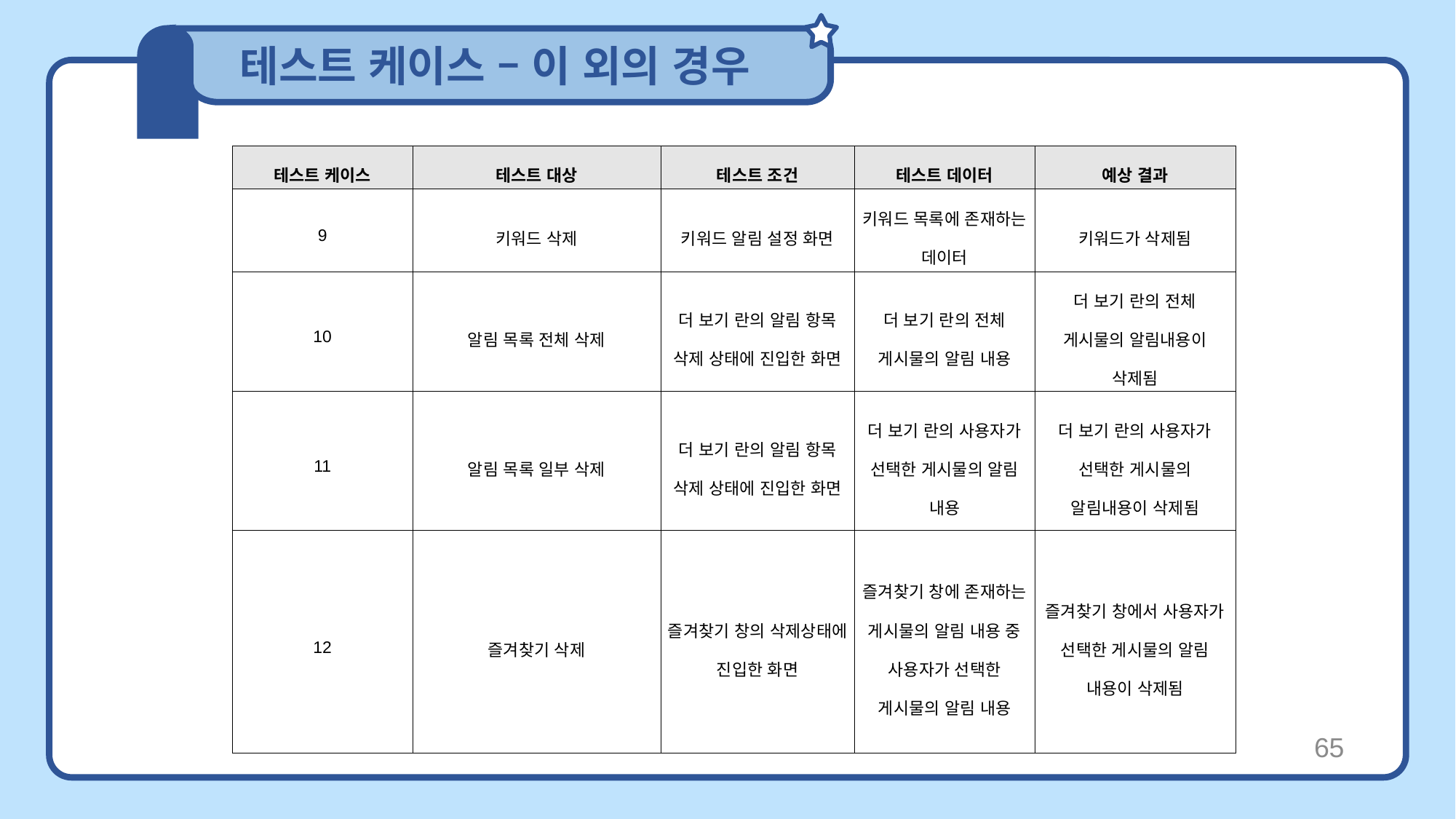

테스트 케이스 – 이 외의 경우

| 테스트 케이스 | 테스트 대상 | 테스트 조건 | 테스트 데이터 | 예상 결과 |
| --- | --- | --- | --- | --- |
| 9 | 키워드 삭제 | 키워드 알림 설정 화면 | 키워드 목록에 존재하는 데이터 | 키워드가 삭제됨 |
| 10 | 알림 목록 전체 삭제 | 더 보기 란의 알림 항목 삭제 상태에 진입한 화면 | 더 보기 란의 전체 게시물의 알림 내용 | 더 보기 란의 전체 게시물의 알림내용이 삭제됨 |
| 11 | 알림 목록 일부 삭제 | 더 보기 란의 알림 항목 삭제 상태에 진입한 화면 | 더 보기 란의 사용자가 선택한 게시물의 알림 내용 | 더 보기 란의 사용자가 선택한 게시물의 알림내용이 삭제됨 |
| 12 | 즐겨찾기 삭제 | 즐겨찾기 창의 삭제상태에 진입한 화면 | 즐겨찾기 창에 존재하는 게시물의 알림 내용 중 사용자가 선택한 게시물의 알림 내용 | 즐겨찾기 창에서 사용자가 선택한 게시물의 알림 내용이 삭제됨 |
65